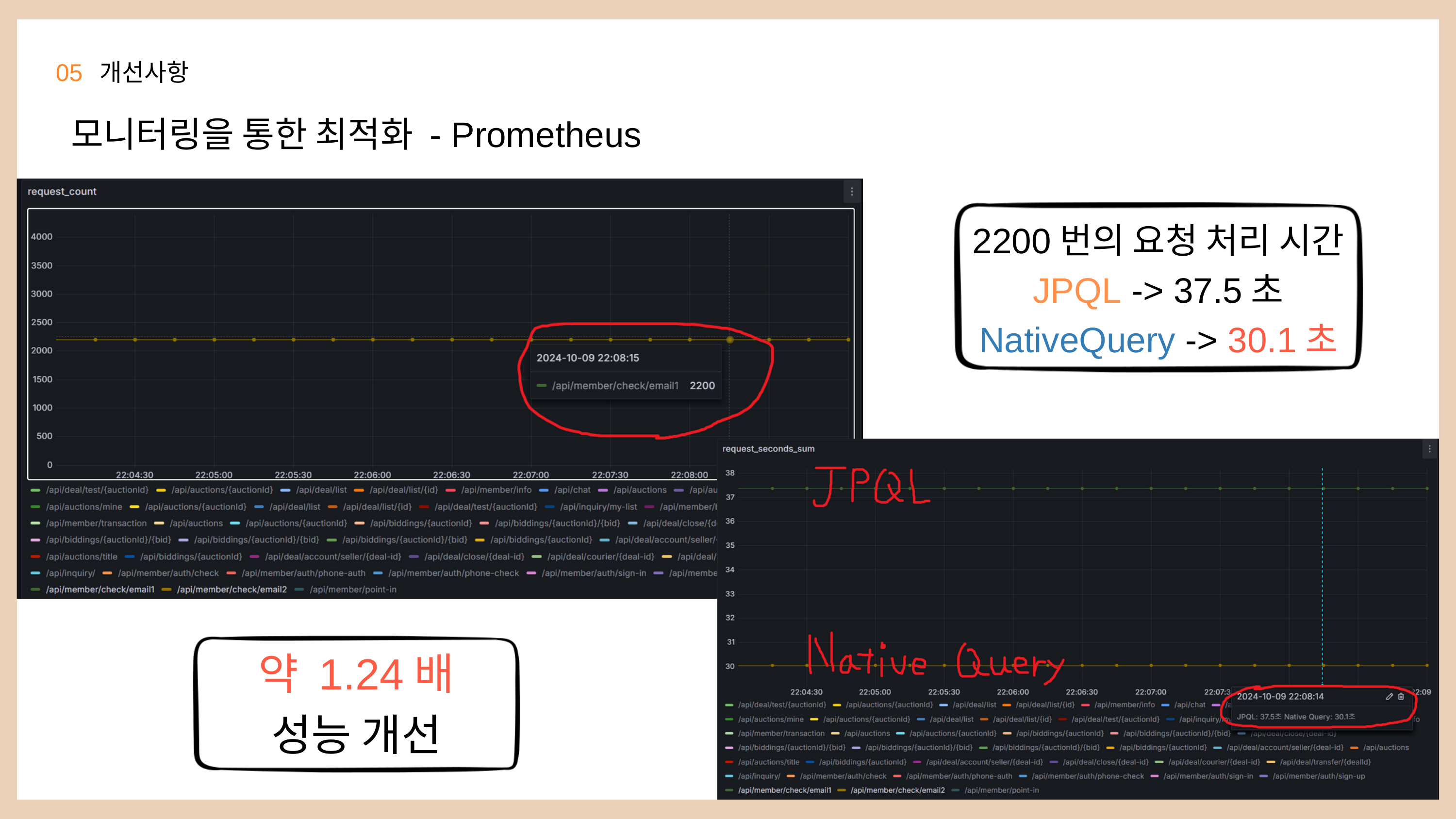

05
개선사항
모니터링을 통한 최적화 - Prometheus

2200번의 요청 처리 시간
JPQL -> 37.5초
NativeQuery -> 30.1초

약 1.24배
성능 개선